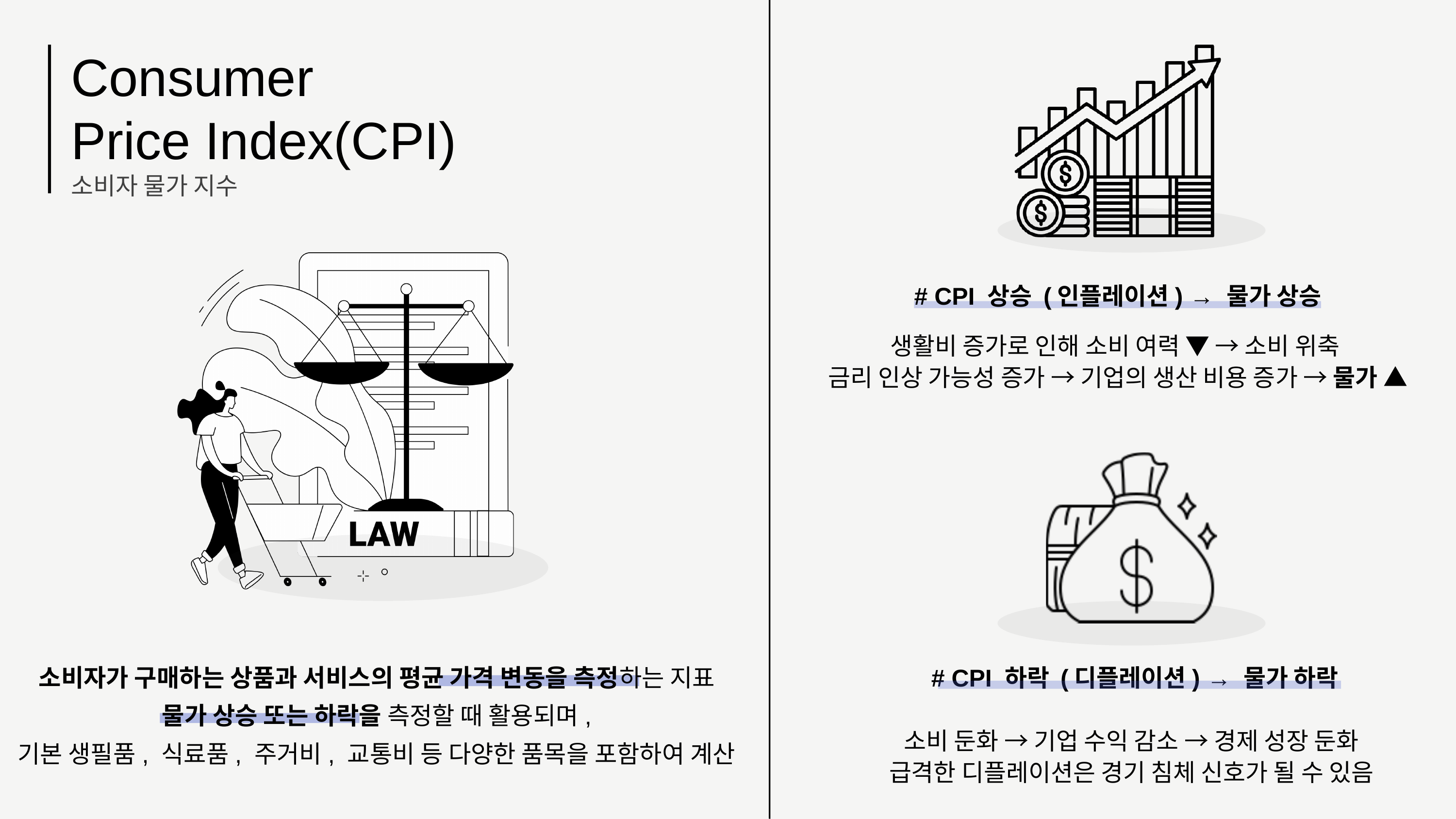

Consumer
Price Index(CPI)

소비자 물가 지수

# CPI 상승 (인플레이션) → 물가 상승

생활비 증가로 인해 소비 여력 ▼ → 소비 위축
금리 인상 가능성 증가 → 기업의 생산 비용 증가 → 물가 ▲

소비자가 구매하는 상품과 서비스의 평균 가격 변동을 측정하는 지표
물가 상승 또는 하락을 측정할 때 활용되며,
기본 생필품, 식료품, 주거비, 교통비 등 다양한 품목을 포함하여 계산
 # CPI 하락 (디플레이션) → 물가 하락

소비 둔화 → 기업 수익 감소 → 경제 성장 둔화
급격한 디플레이션은 경기 침체 신호가 될 수 있음